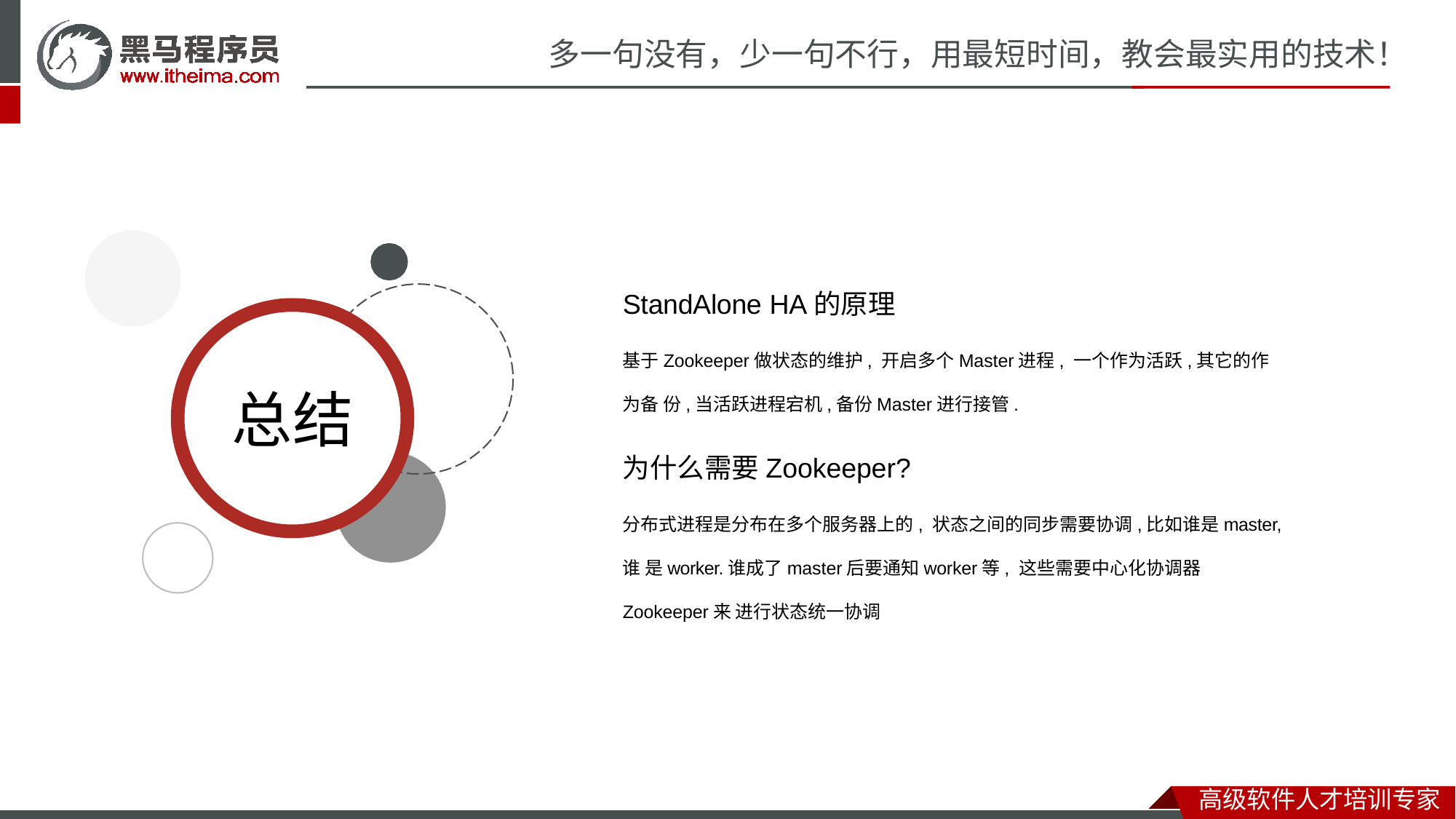

# 多一句没有，少一句不行，用最短时间，教会最实用的技术！

StandAlone HA的原理
基于Zookeeper做状态的维护, 开启多个Master进程, 一个作为活跃,其它的作为备 份,当活跃进程宕机,备份Master进行接管.
总结
为什么需要Zookeeper?
分布式进程是分布在多个服务器上的, 状态之间的同步需要协调,比如谁是master,谁 是worker.谁成了master后要通知worker等, 这些需要中心化协调器Zookeeper来 进行状态统一协调
高级软件人才培训专家